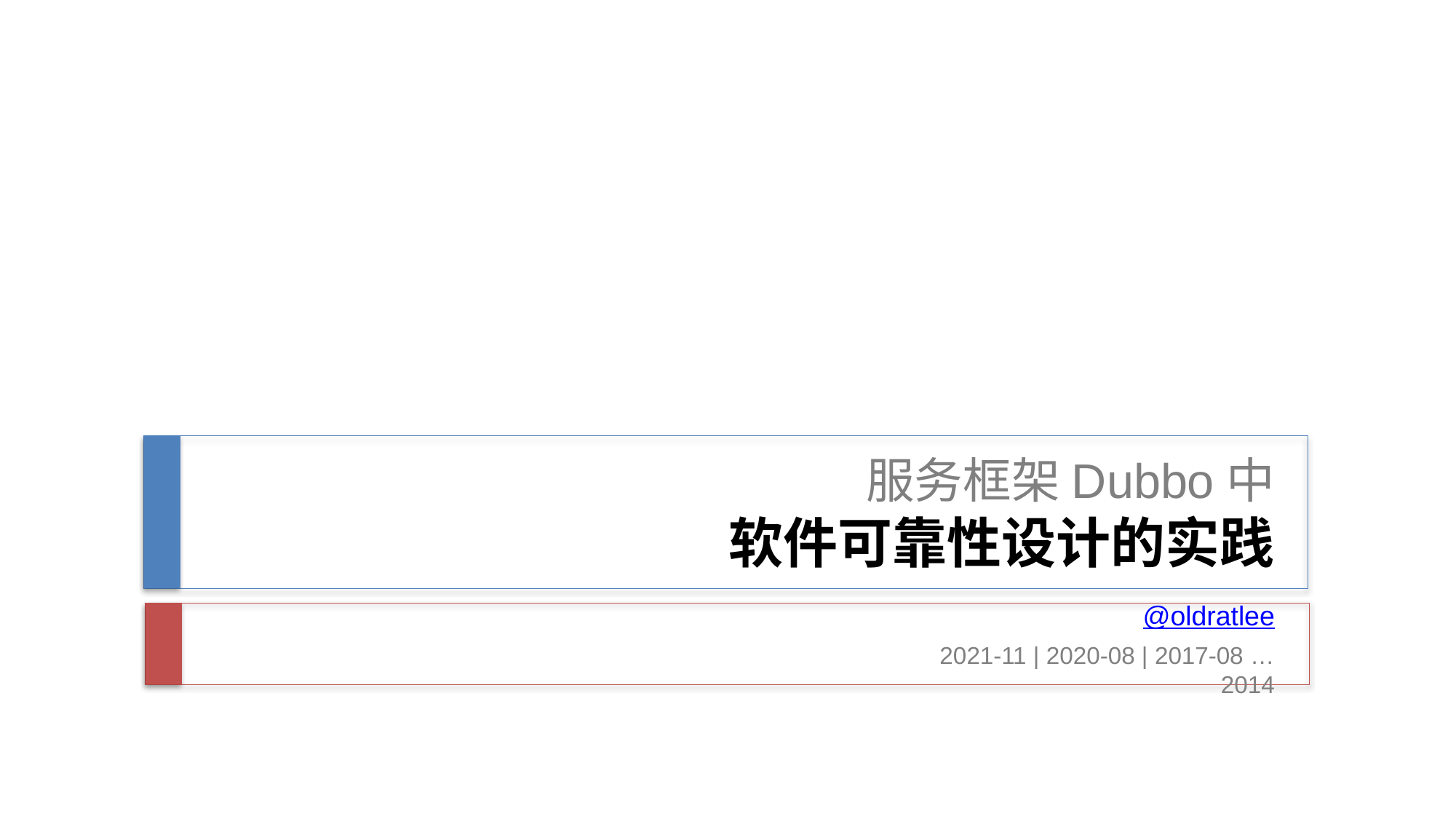

# 服务框架Dubbo中 软件可靠性设计的实践
@oldratlee
2021-11 | 2020-08 | 2017-08 … 2014